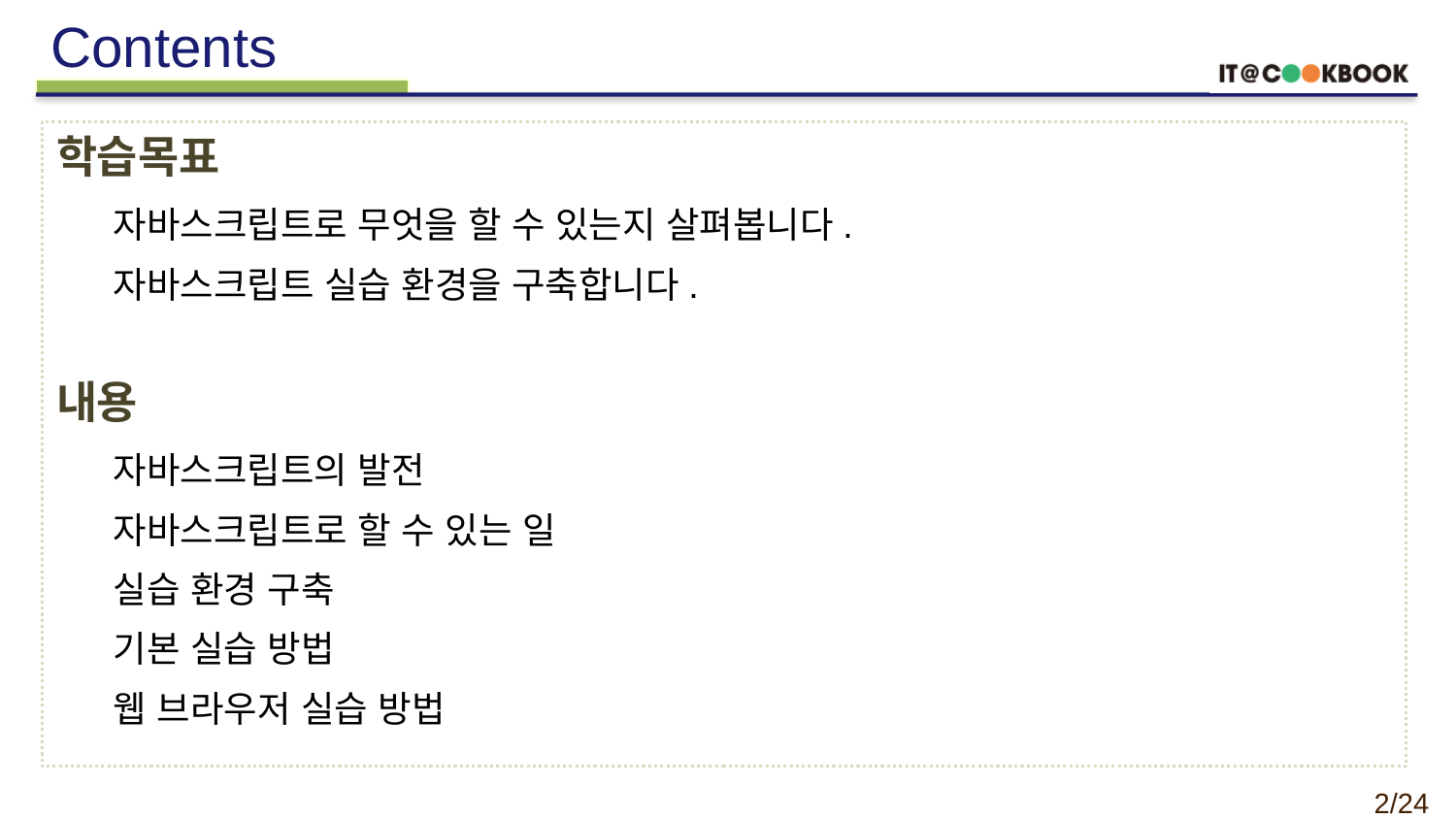

학습목표
자바스크립트로 무엇을 할 수 있는지 살펴봅니다.
자바스크립트 실습 환경을 구축합니다.

내용
자바스크립트의 발전
자바스크립트로 할 수 있는 일
실습 환경 구축
기본 실습 방법
웹 브라우저 실습 방법